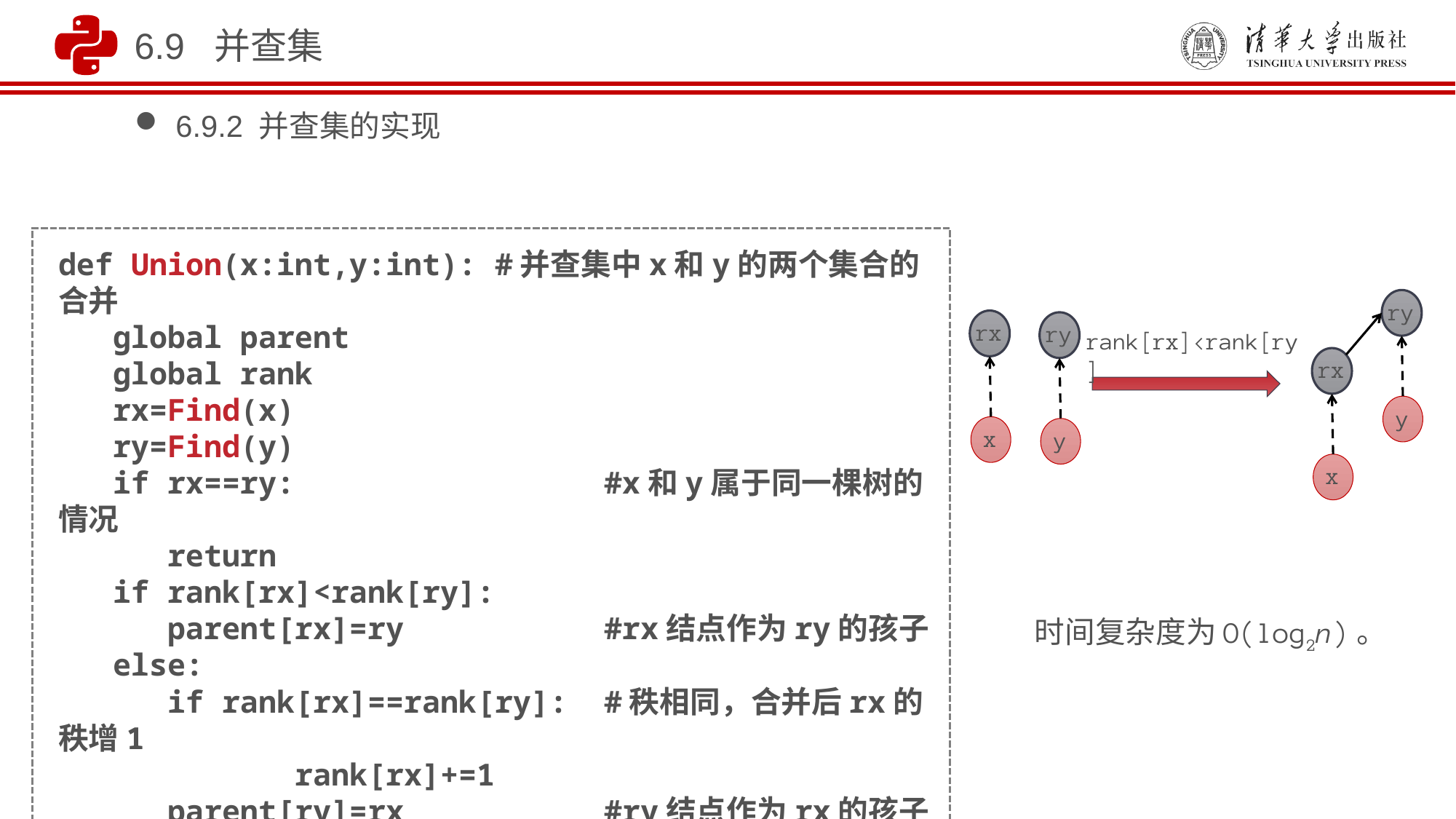

6.9  并查集
6.9.2 并查集的实现
def Union(x:int,y:int):	#并查集中x和y的两个集合的合并
   global parent
   global rank
   rx=Find(x)
   ry=Find(y)
   if rx==ry:			#x和y属于同一棵树的情况
      return
   if rank[rx]<rank[ry]:
      parent[rx]=ry		#rx结点作为ry的孩子
   else:
      if rank[rx]==rank[ry]:	#秩相同，合并后rx的秩增1
      	 rank[rx]+=1
      parent[ry]=rx		#ry结点作为rx的孩子
ry
rx
y
x
rx
ry
x
y
rank[rx]<rank[ry]

时间复杂度为O(log2n)。